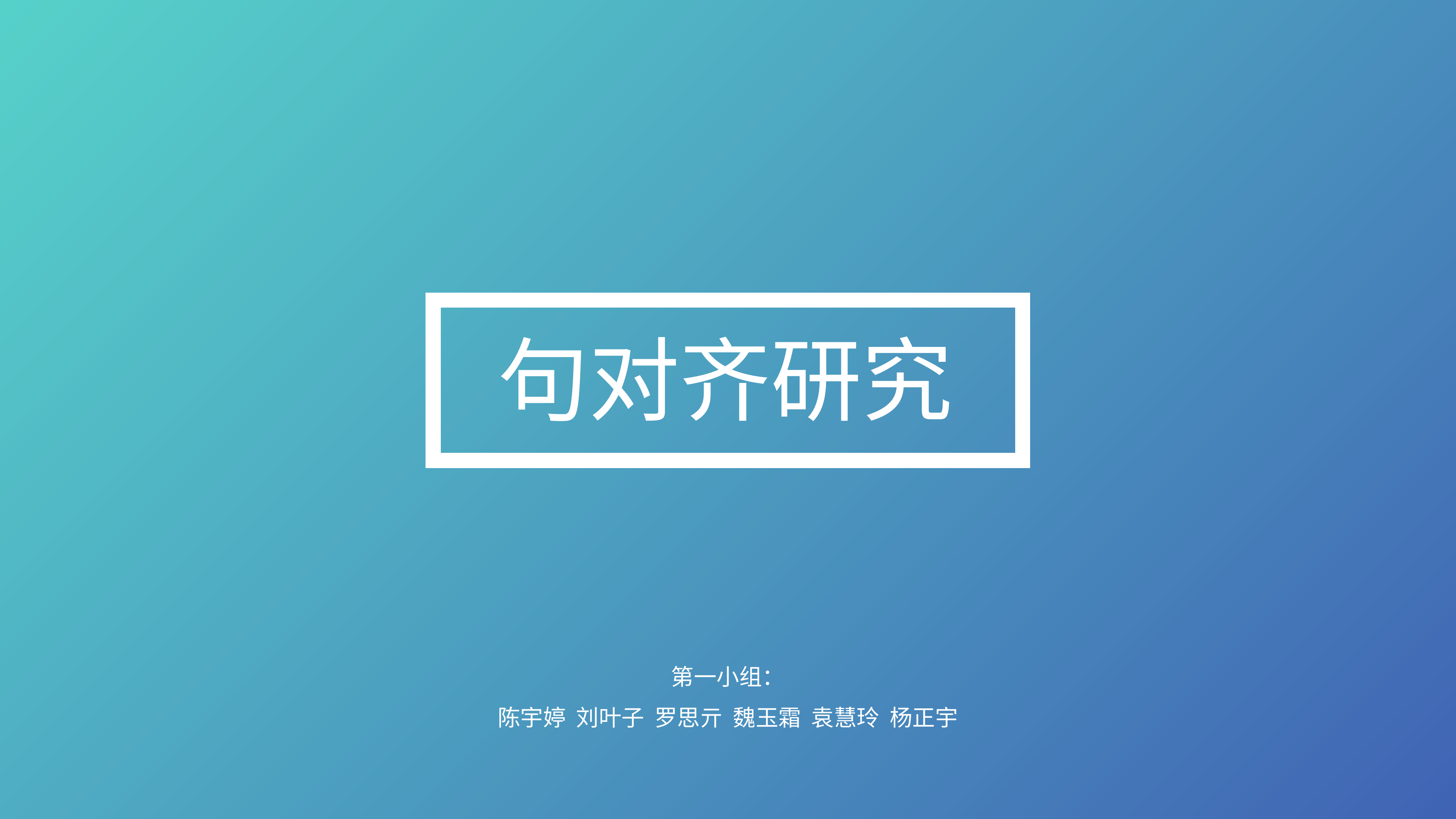

句对齐研究
第一小组：
陈宇婷  刘叶子  罗思亓  魏玉霜  袁慧玲  杨正宇